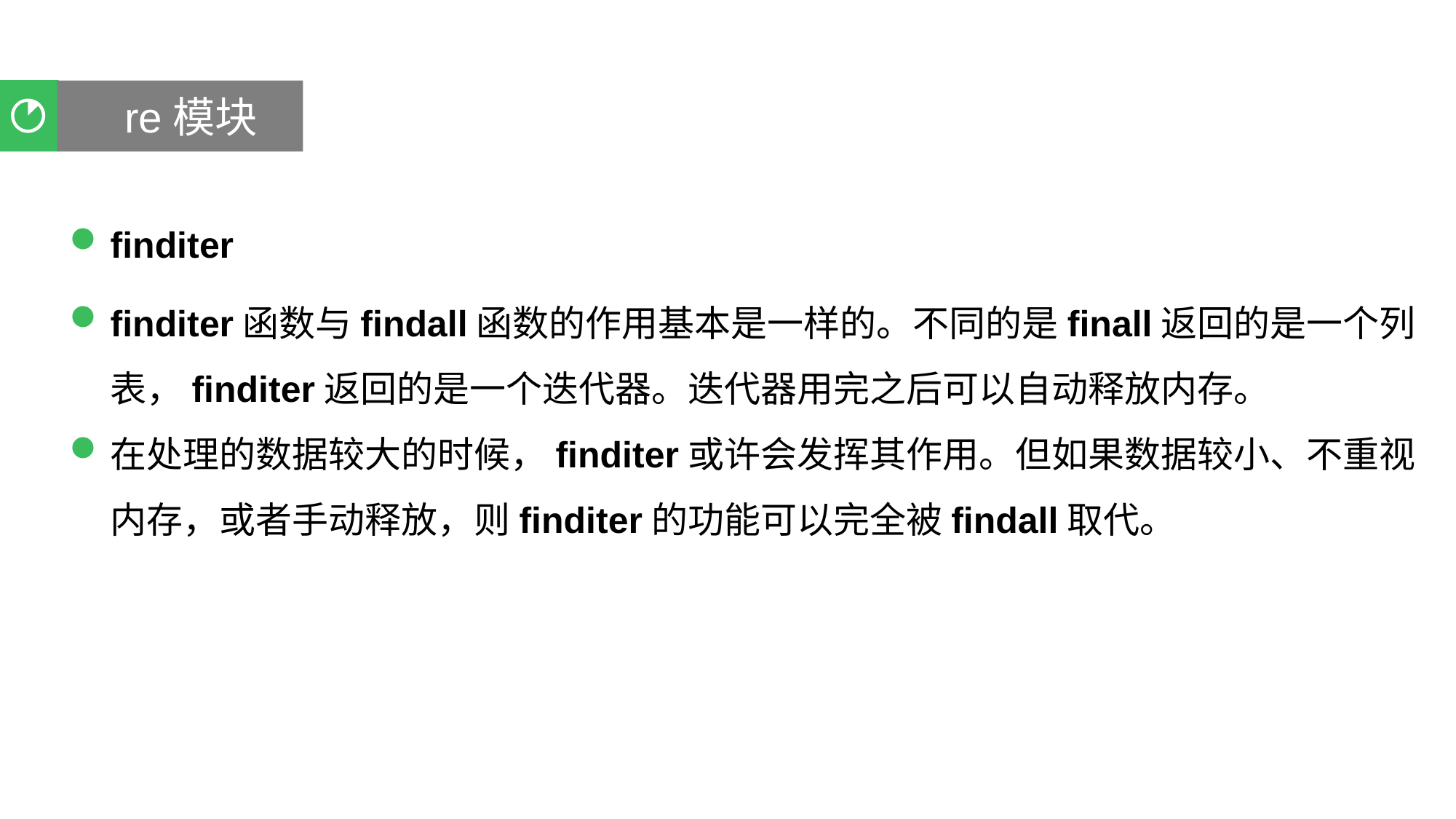

re模块

聚类分析
finditer
finditer函数与findall函数的作用基本是一样的。不同的是finall返回的是一个列表，finditer返回的是一个迭代器。迭代器用完之后可以自动释放内存。
在处理的数据较大的时候，finditer或许会发挥其作用。但如果数据较小、不重视内存，或者手动释放，则finditer的功能可以完全被findall取代。